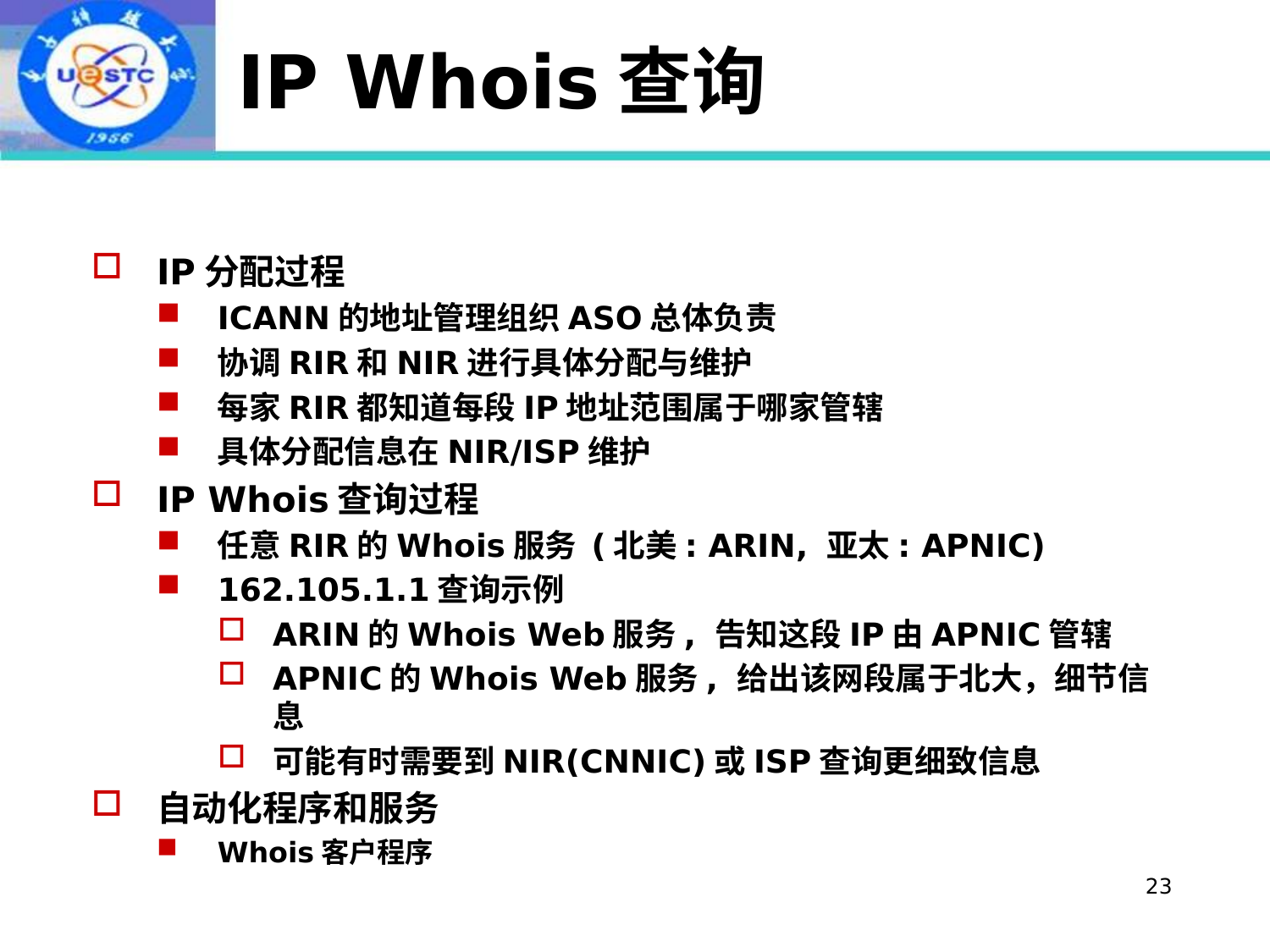

# IP Whois查询
IP分配过程
ICANN的地址管理组织ASO总体负责
协调RIR和NIR进行具体分配与维护
每家RIR都知道每段IP地址范围属于哪家管辖
具体分配信息在NIR/ISP维护
IP Whois查询过程
任意RIR的Whois服务 (北美: ARIN, 亚太: APNIC)
162.105.1.1查询示例
ARIN的Whois Web服务, 告知这段IP由APNIC管辖
APNIC的Whois Web服务, 给出该网段属于北大，细节信息
可能有时需要到NIR(CNNIC)或ISP查询更细致信息
自动化程序和服务
Whois客户程序
23